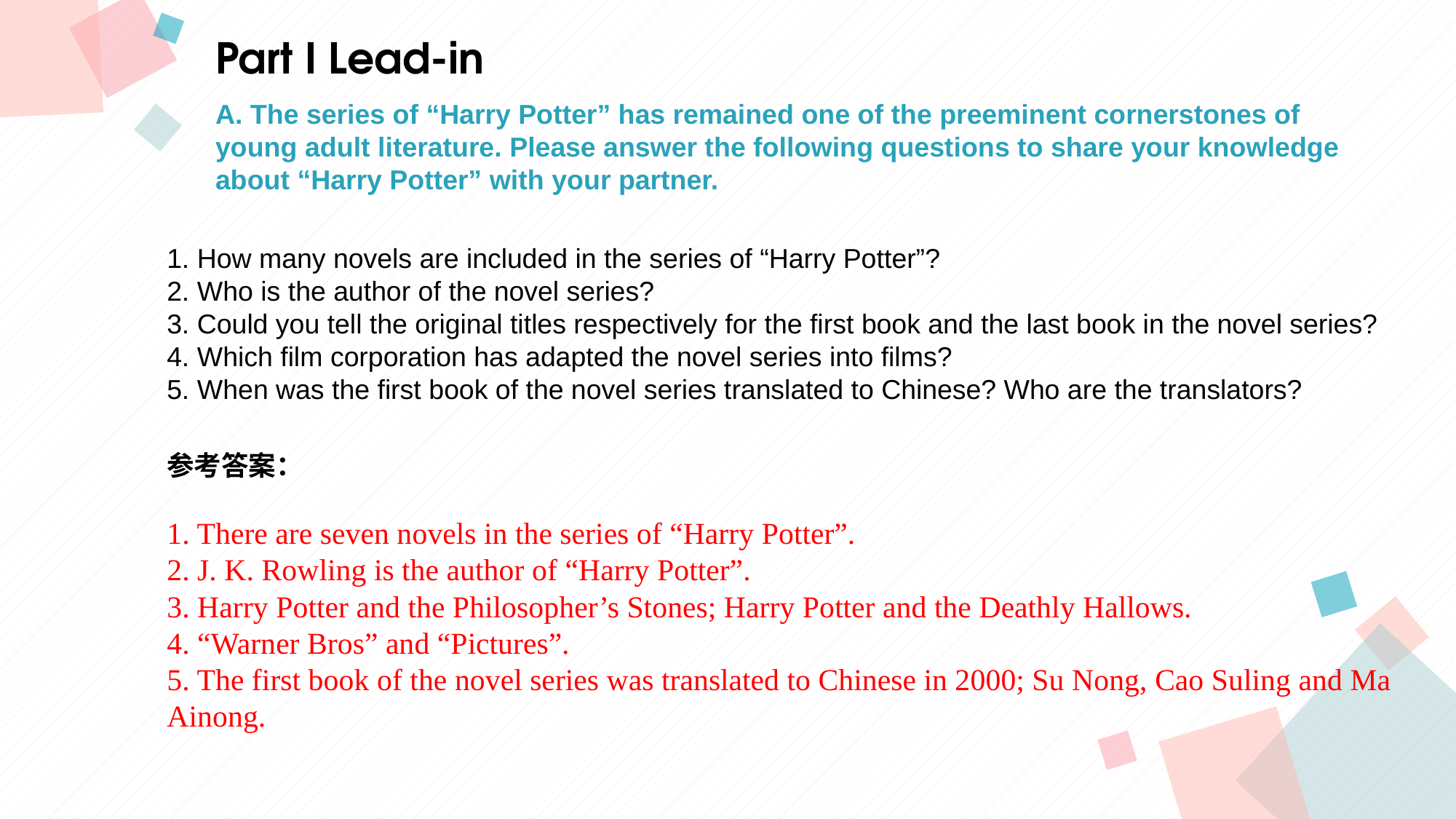

Part I Lead-in
A. The series of “Harry Potter” has remained one of the preeminent cornerstones of young adult literature. Please answer the following questions to share your knowledge about “Harry Potter” with your partner.
1. How many novels are included in the series of “Harry Potter”?
2. Who is the author of the novel series?
3. Could you tell the original titles respectively for the first book and the last book in the novel series?
4. Which film corporation has adapted the novel series into films?
5. When was the first book of the novel series translated to Chinese? Who are the translators?
参考答案：

1. There are seven novels in the series of “Harry Potter”.
2. J. K. Rowling is the author of “Harry Potter”.
3. Harry Potter and the Philosopher’s Stones; Harry Potter and the Deathly Hallows.
4. “Warner Bros” and “Pictures”.
5. The first book of the novel series was translated to Chinese in 2000; Su Nong, Cao Suling and Ma Ainong.